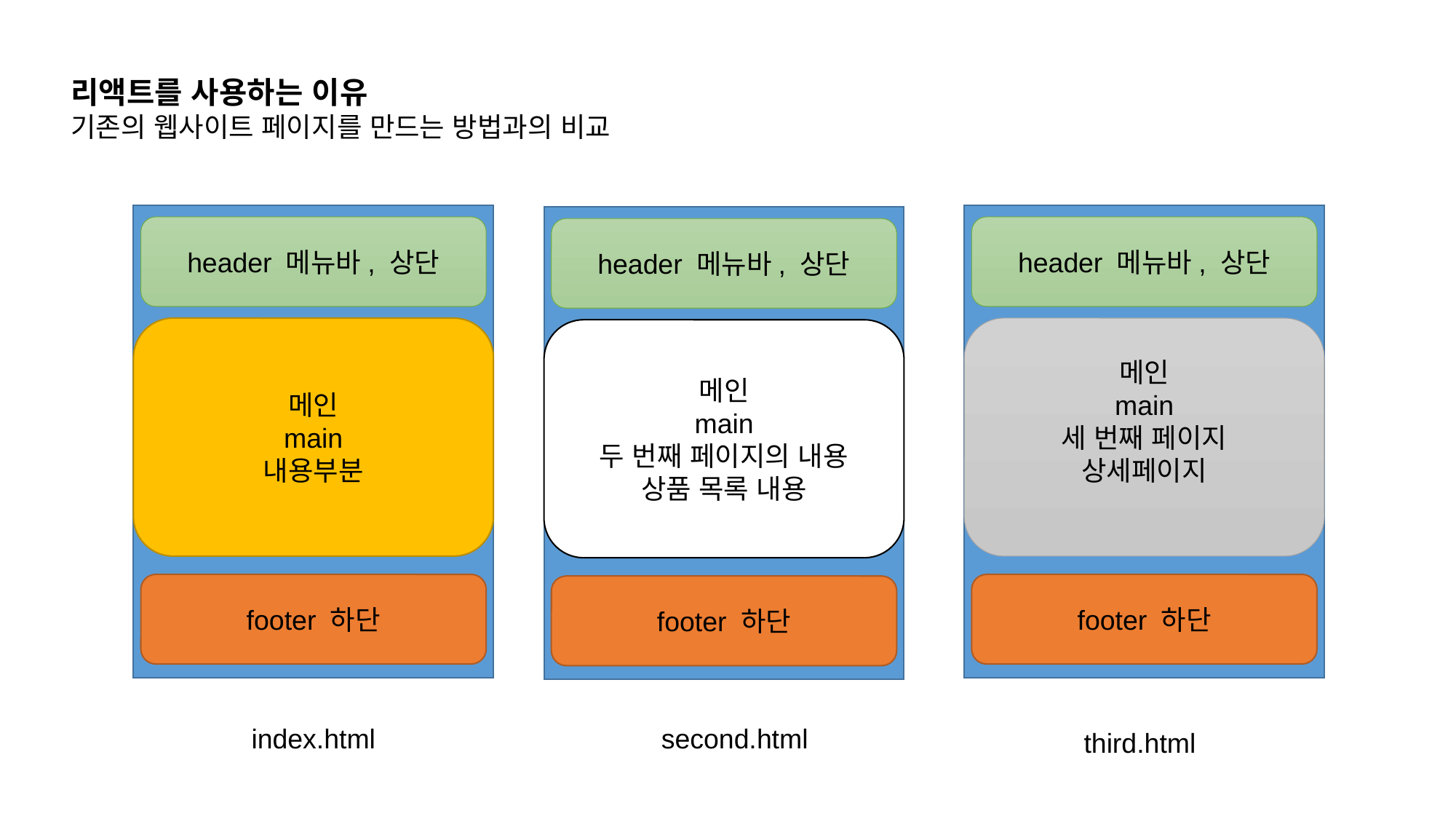

리액트를 사용하는 이유
기존의 웹사이트 페이지를 만드는 방법과의 비교

header 메뉴바, 상단
메인
main
내용부분
footer 하단

header 메뉴바, 상단
header 메뉴바, 상단
메인
main
세 번째 페이지
상세페이지

메인
main
두 번째 페이지의 내용
상품 목록 내용
footer 하단
footer 하단
index.html
second.html
third.html